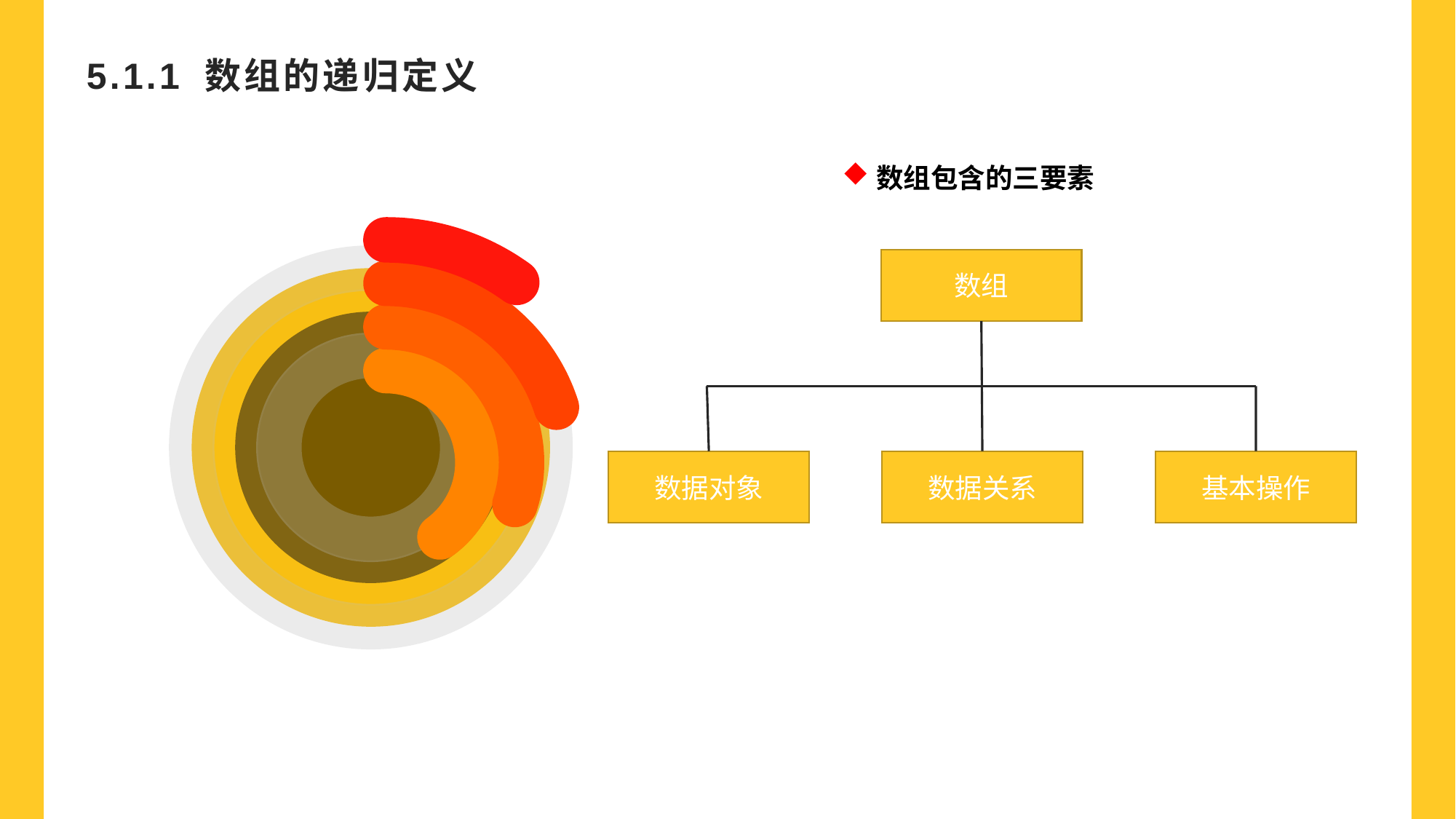

# 5.1.1 数组的递归定义
数组包含的三要素

数组

数据关系
基本操作
数据对象